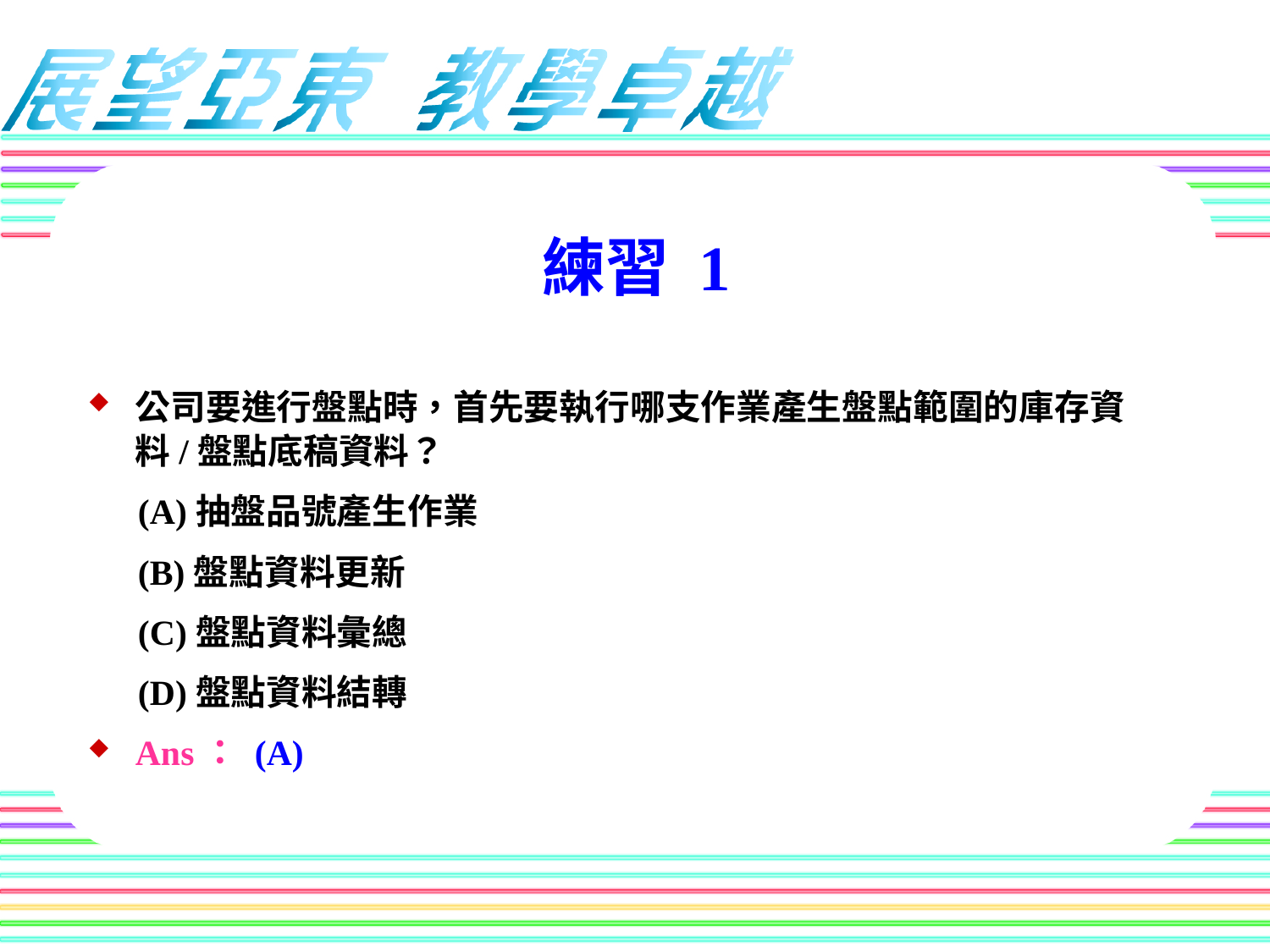

練習 1
公司要進行盤點時，首先要執行哪支作業產生盤點範圍的庫存資料/盤點底稿資料？
(A)抽盤品號產生作業
(B)盤點資料更新
(C)盤點資料彙總
(D)盤點資料結轉
Ans： (A)